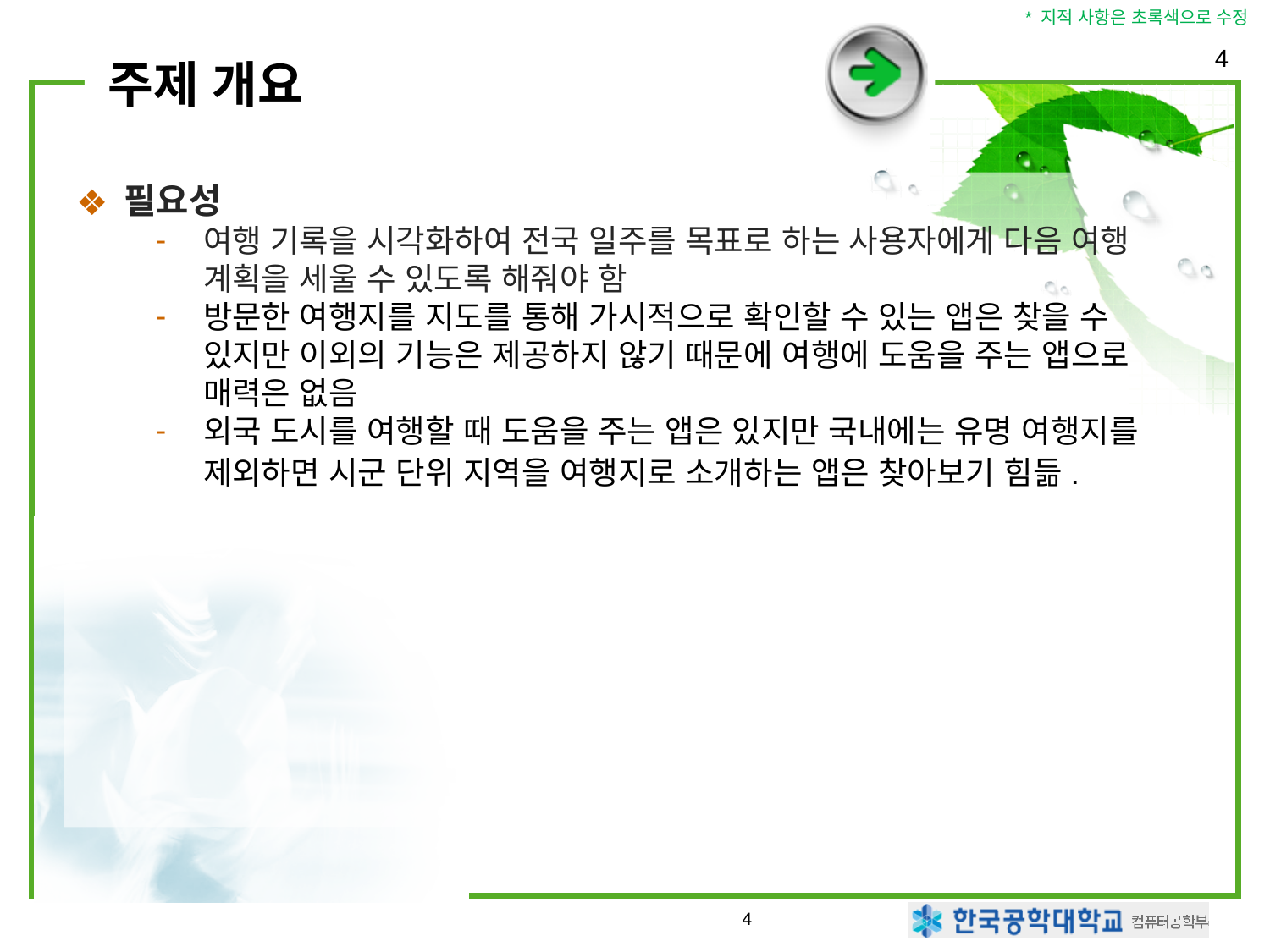

* 지적 사항은 초록색으로 수정
4
# 주제 개요
필요성
여행 기록을 시각화하여 전국 일주를 목표로 하는 사용자에게 다음 여행 계획을 세울 수 있도록 해줘야 함
방문한 여행지를 지도를 통해 가시적으로 확인할 수 있는 앱은 찾을 수 있지만 이외의 기능은 제공하지 않기 때문에 여행에 도움을 주는 앱으로 매력은 없음
외국 도시를 여행할 때 도움을 주는 앱은 있지만 국내에는 유명 여행지를 제외하면 시군 단위 지역을 여행지로 소개하는 앱은 찾아보기 힘듦.